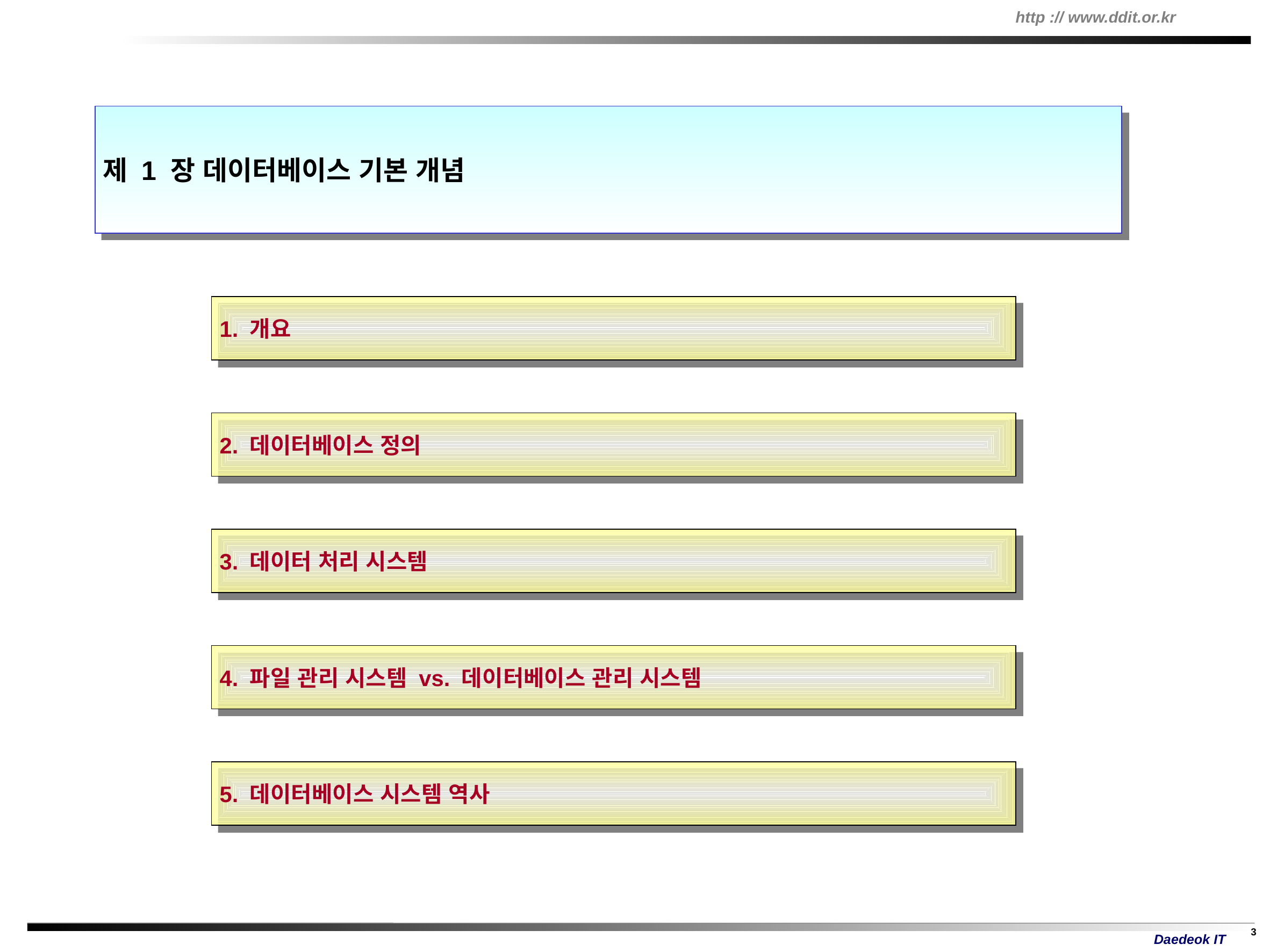

제 1 장 데이터베이스 기본 개념
1. 개요
2. 데이터베이스 정의
3. 데이터 처리 시스템
4. 파일 관리 시스템 vs. 데이터베이스 관리 시스템
5. 데이터베이스 시스템 역사